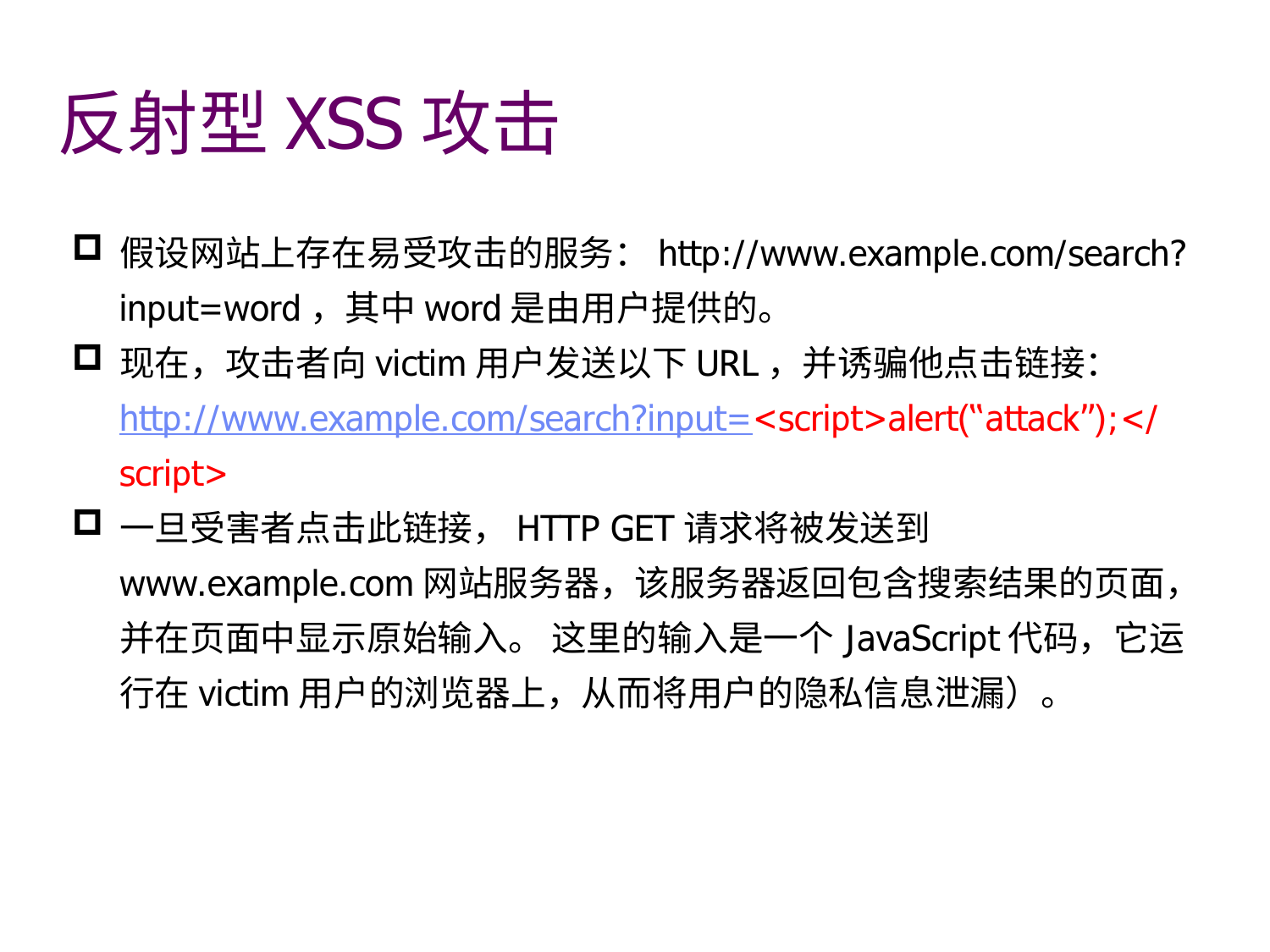

# 反射型XSS攻击
假设网站上存在易受攻击的服务：http://www.example.com/search?input=word，其中word是由用户提供的。
现在，攻击者向victim用户发送以下URL，并诱骗他点击链接：http://www.example.com/search?input=<script>alert(“attack”);</script>
一旦受害者点击此链接，HTTP GET请求将被发送到www.example.com网站服务器，该服务器返回包含搜索结果的页面，并在页面中显示原始输入。 这里的输入是一个JavaScript代码，它运行在victim用户的浏览器上，从而将用户的隐私信息泄漏）。